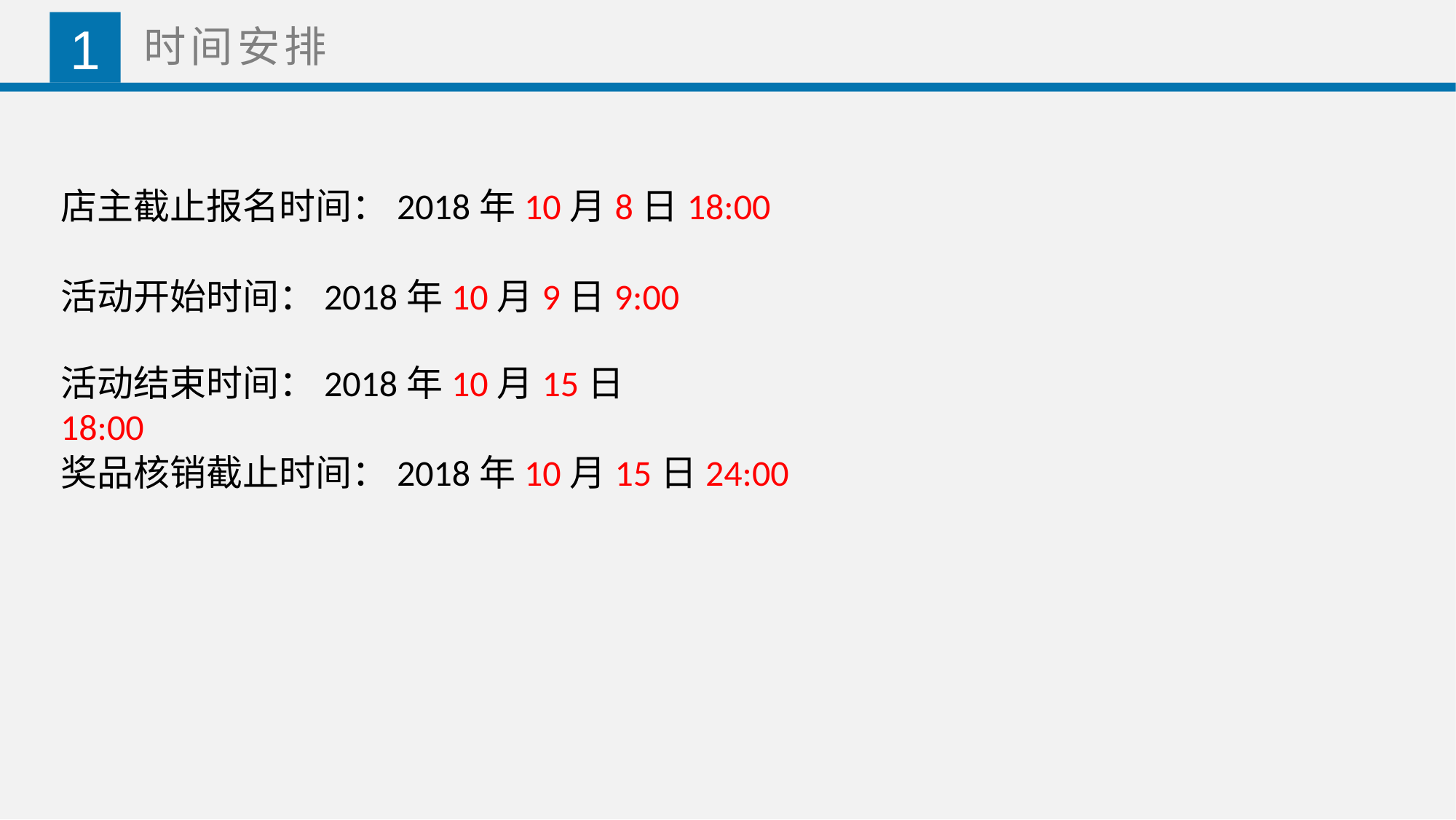

1
时间安排

店主截止报名时间：2018年10月8日18:00
活动开始时间：2018年10月9日9:00
活动结束时间：2018年10月15日18:00
奖品核销截止时间：2018年10月15日24:00